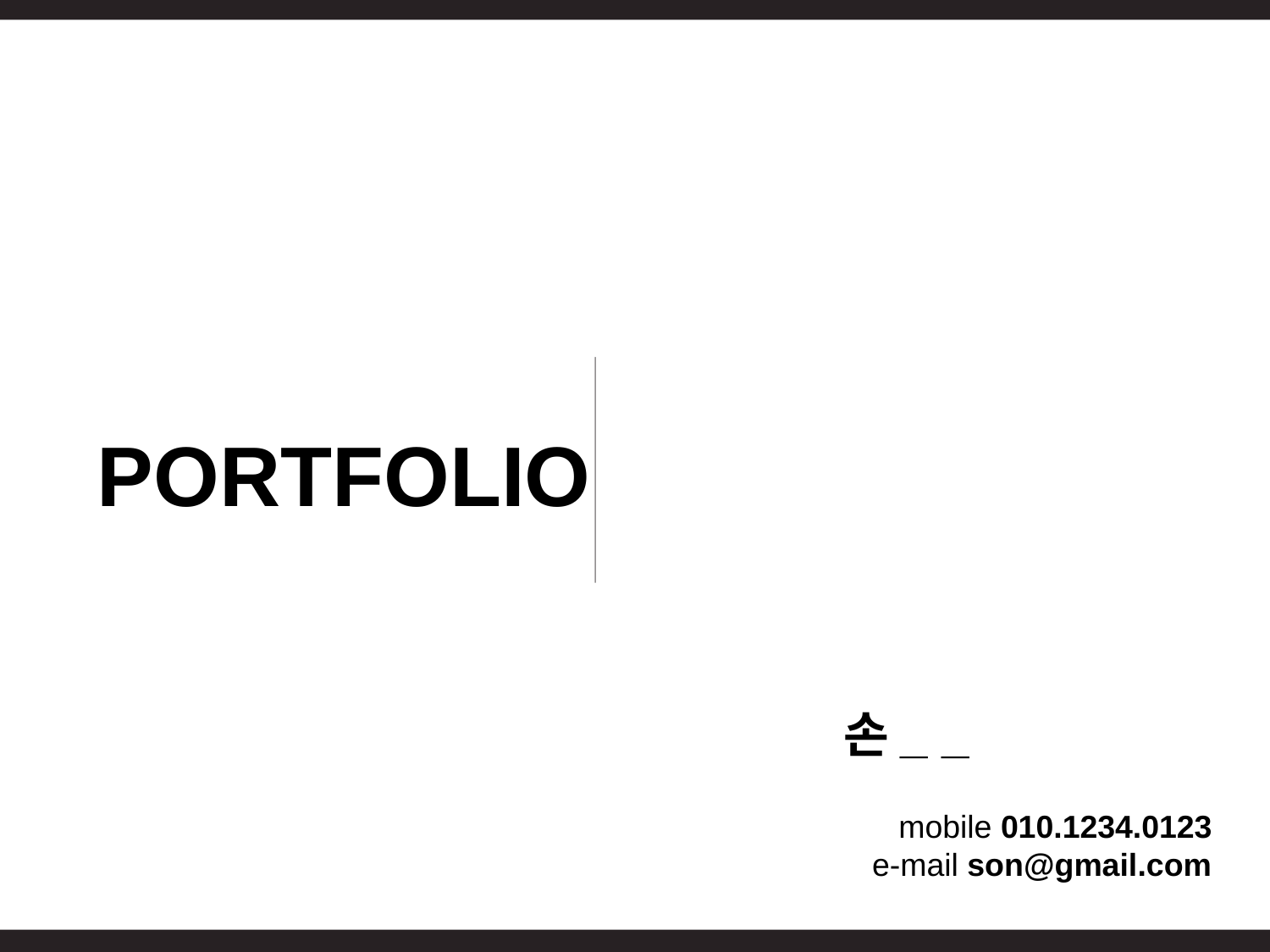

PORTFOLIO

손_ _

mobile 010.1234.0123
e-mail son@gmail.com